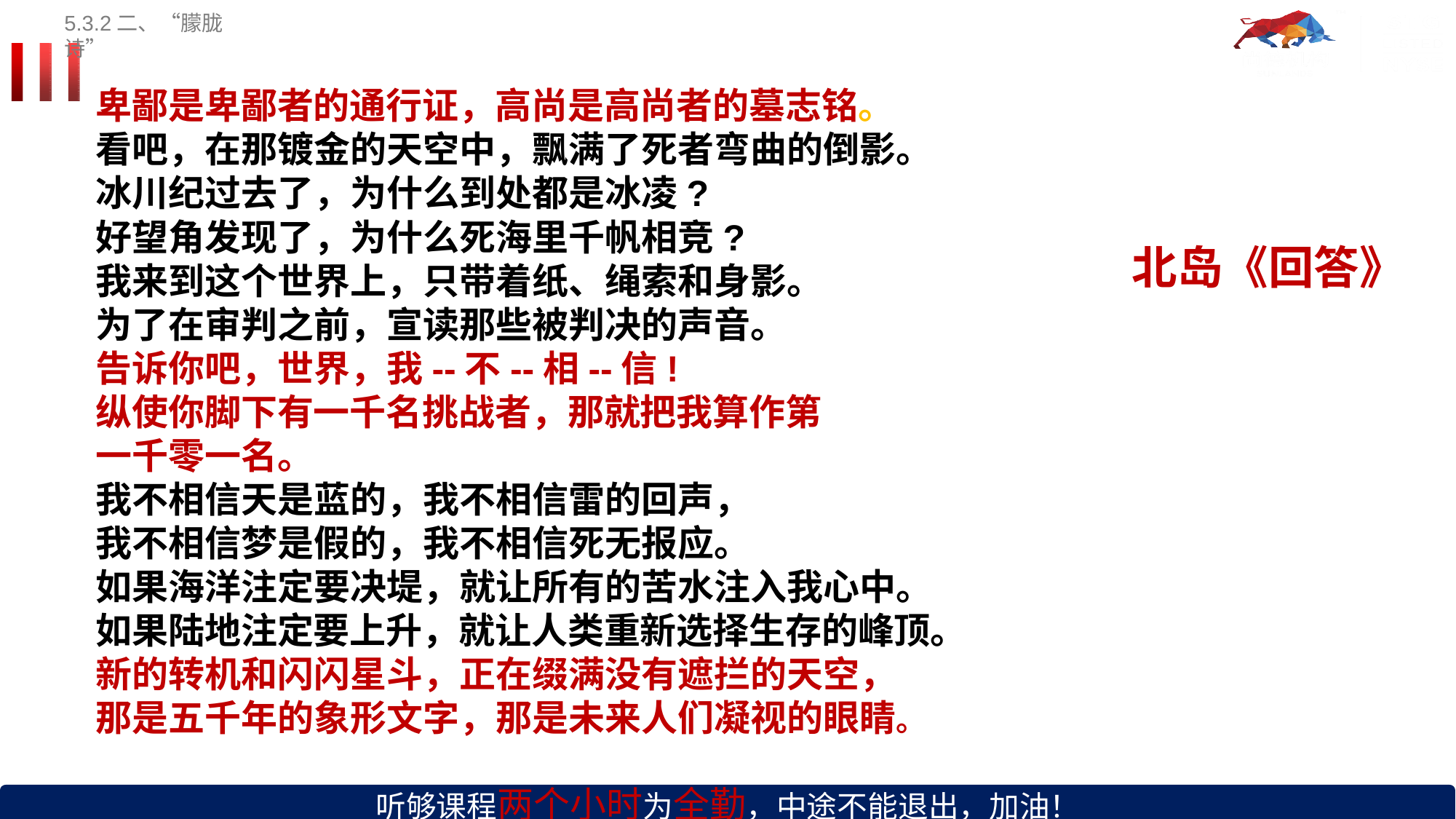

5.3.2二、“朦胧诗”

# 卑鄙是卑鄙者的通行证，高尚是高尚者的墓志铭。 看吧，在那镀金的天空中，飘满了死者弯曲的倒影。 冰川纪过去了，为什么到处都是冰凌?
好望角发现了，为什么死海里千帆相竞?
我来到这个世界上，只带着纸、绳索和身影。 为了在审判之前，宣读那些被判决的声音。 告诉你吧，世界，我--不--相--信!
纵使你脚下有一千名挑战者，那就把我算作第一千零一名。
我不相信天是蓝的，我不相信雷的回声， 我不相信梦是假的，我不相信死无报应。
如果海洋注定要决堤，就让所有的苦水注入我心中。 如果陆地注定要上升，就让人类重新选择生存的峰顶。 新的转机和闪闪星斗，正在缀满没有遮拦的天空，
那是五千年的象形文字，那是未来人们凝视的眼睛。
北岛《回答》

听够课程两个小时为全勤，中途不能退出，加油！